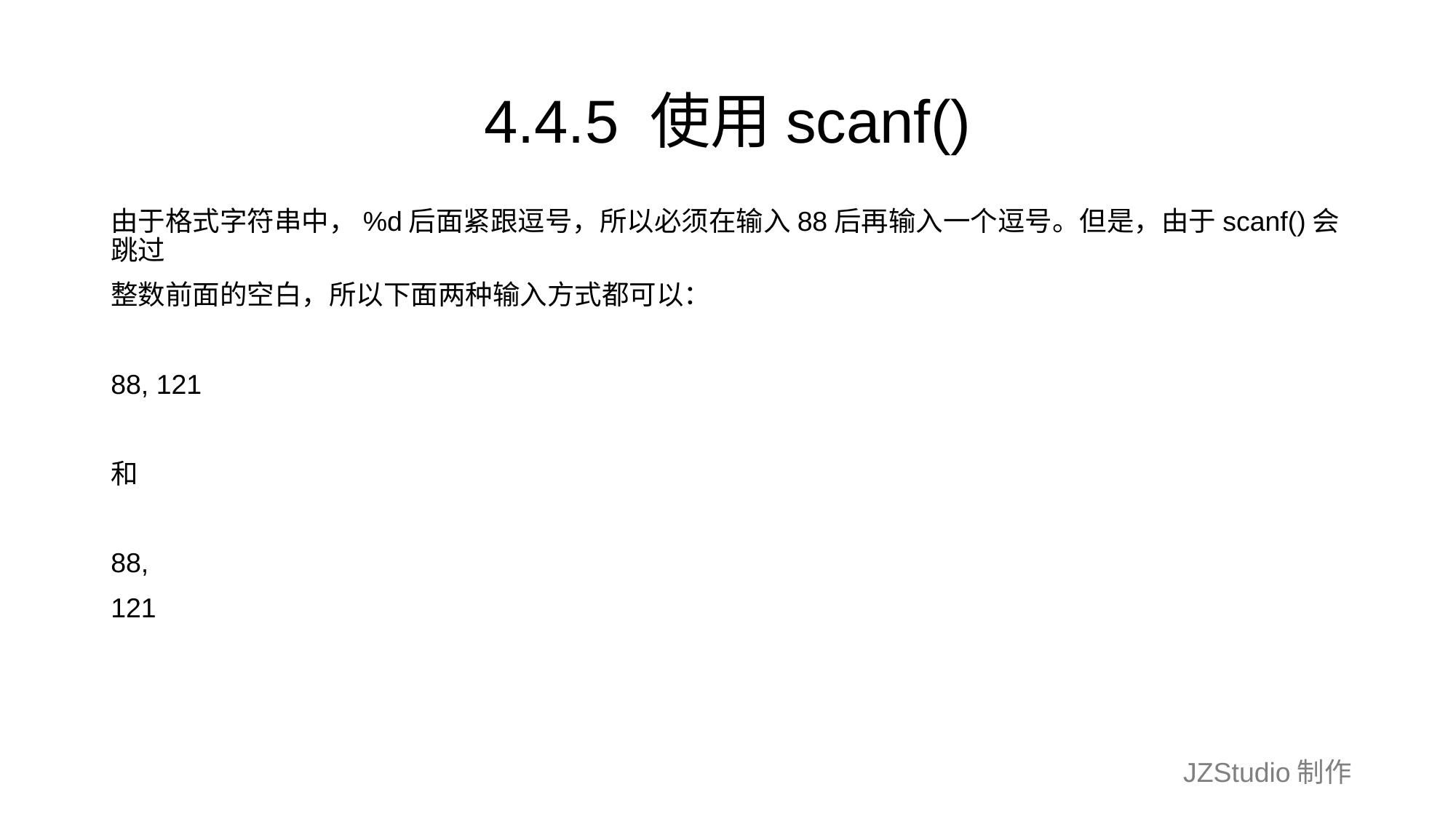

# 4.4.5 使用scanf()
由于格式字符串中，%d后面紧跟逗号，所以必须在输入88后再输入一个逗号。但是，由于scanf()会跳过
整数前面的空白，所以下面两种输入方式都可以：

88, 121

和

88,
121